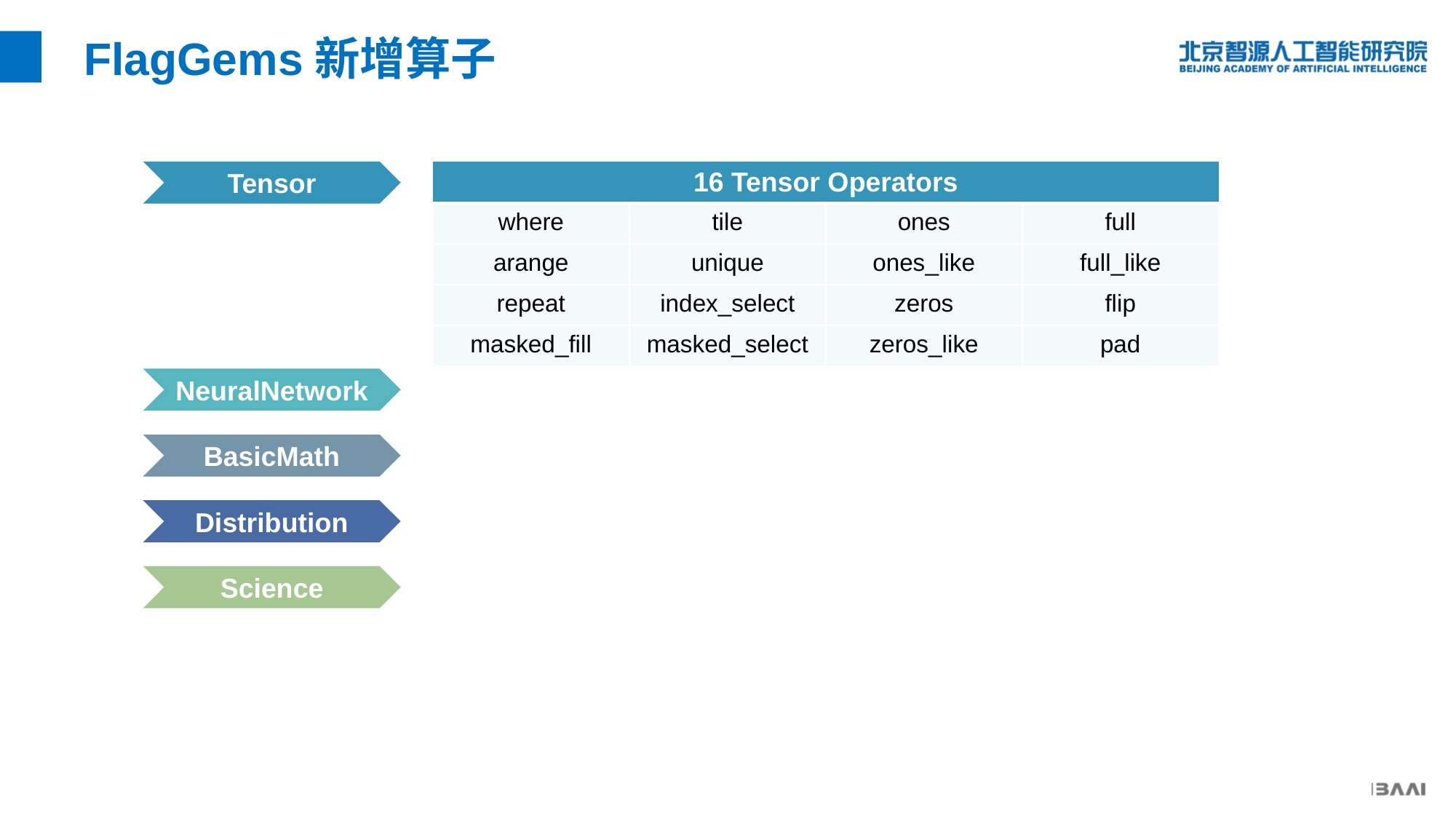

FlagGems新增算子
Tensor
| 16 Tensor Operators |  |  |  |
| --- | --- | --- | --- |
| where | tile | ones | full |
| arange | unique | ones\_like | full\_like |
| repeat | index\_select | zeros | flip |
| masked\_fill | masked\_select | zeros\_like | pad |
NeuralNetwork
BasicMath
Distribution
Science